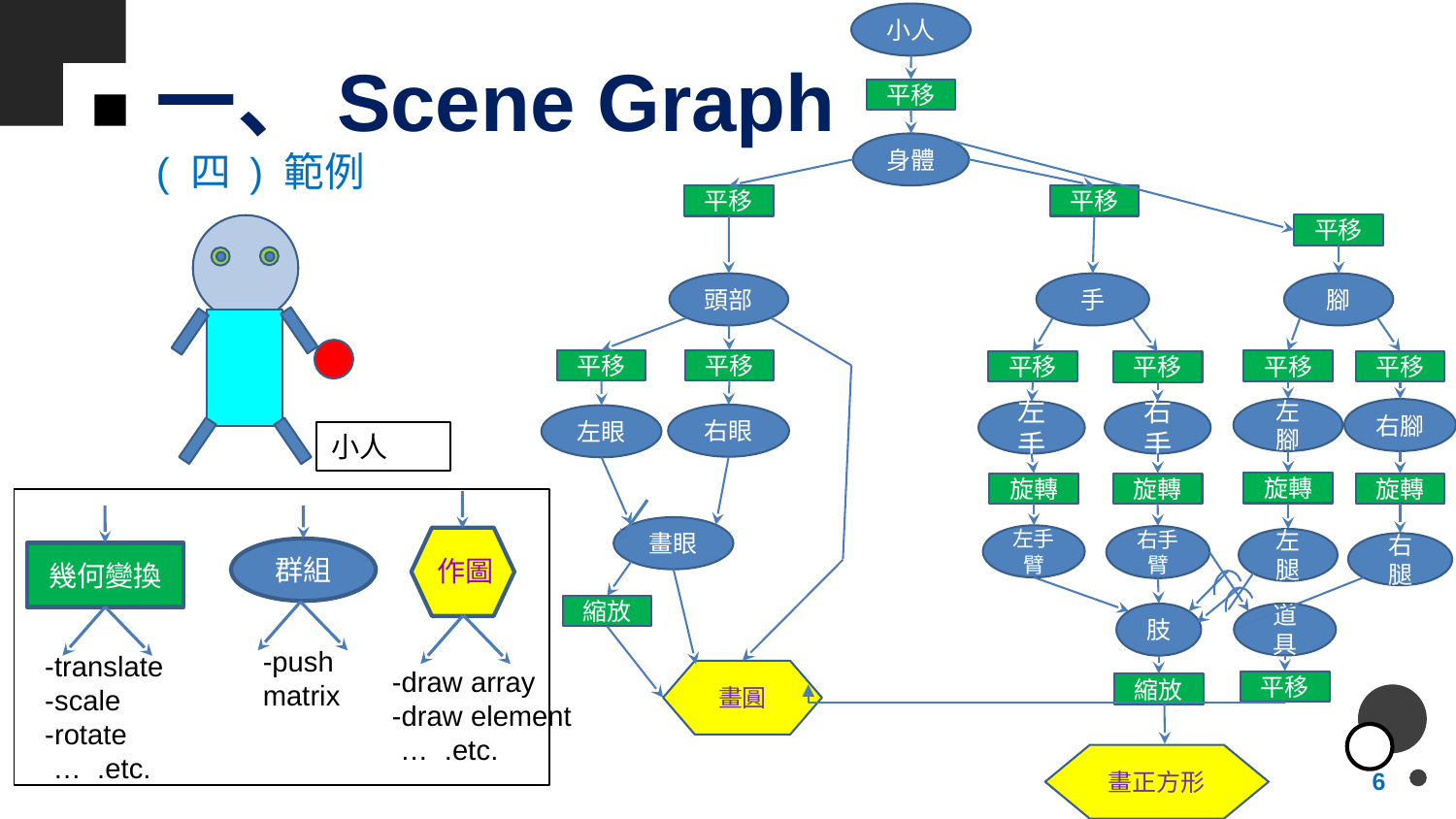

小人
平移
身體
平移
平移
平移
頭部
手
腳
平移
平移
平移
平移
平移
平移
右腳
左腳
左手
右手
右眼
左眼
旋轉
旋轉
旋轉
旋轉
畫眼
左手臂
右手臂
左腿
右腿

縮放
道具
肢
畫圓
平移
縮放
畫正方形
一、Scene Graph
( 四 ) 範例

小人

群組
幾何變換
作圖
-push matrix
-translate
-scale
-rotate
 …  .etc.
-draw array
-draw element
 …  .etc.

6